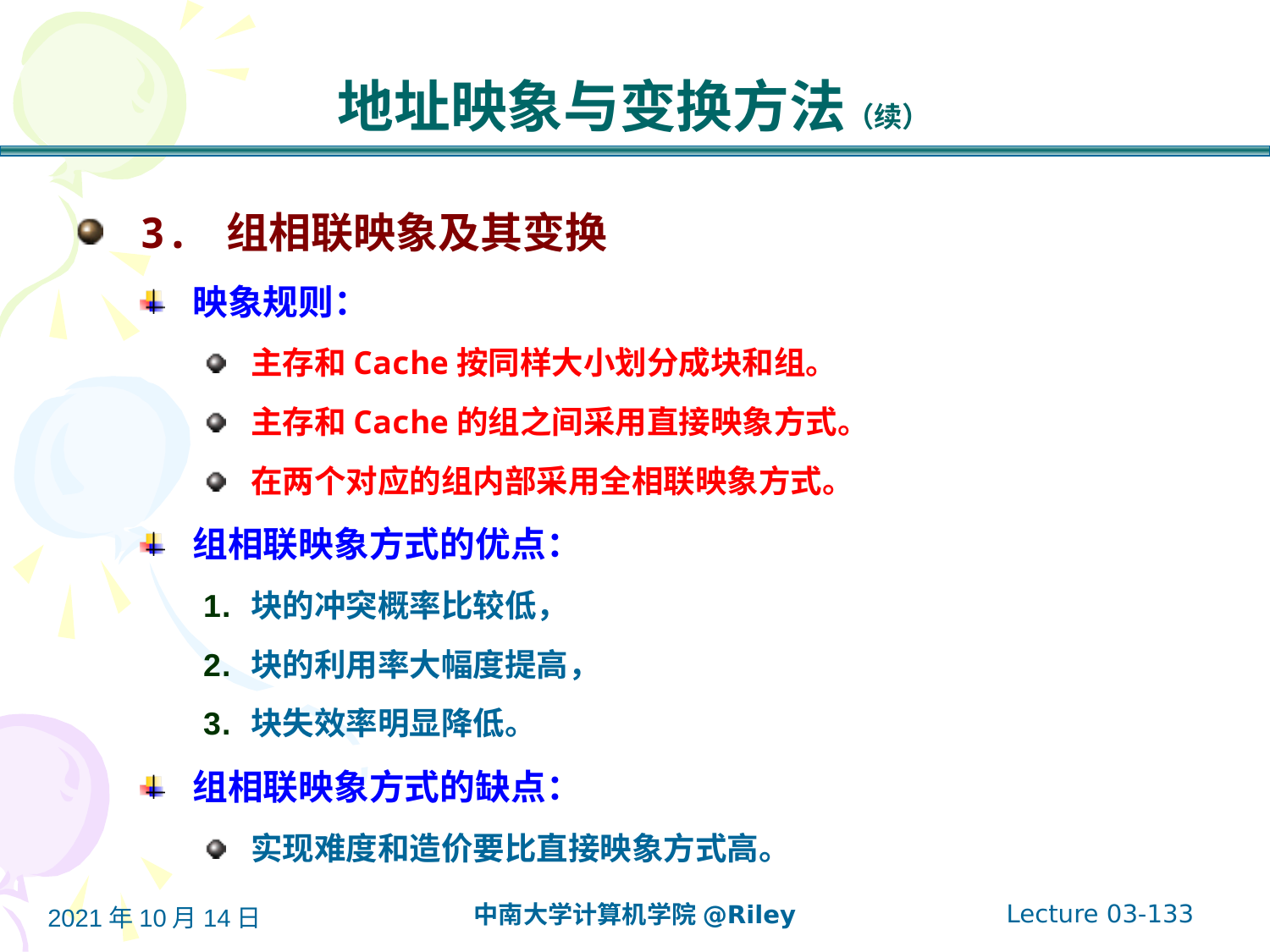

# 地址映象与变换方法（续）
3. 组相联映象及其变换
映象规则：
主存和Cache按同样大小划分成块和组。
主存和Cache的组之间采用直接映象方式。
在两个对应的组内部采用全相联映象方式。
组相联映象方式的优点：
块的冲突概率比较低，
块的利用率大幅度提高，
块失效率明显降低。
组相联映象方式的缺点：
实现难度和造价要比直接映象方式高。
Lecture 03-133
中南大学计算机学院@Riley
2021年10月14日